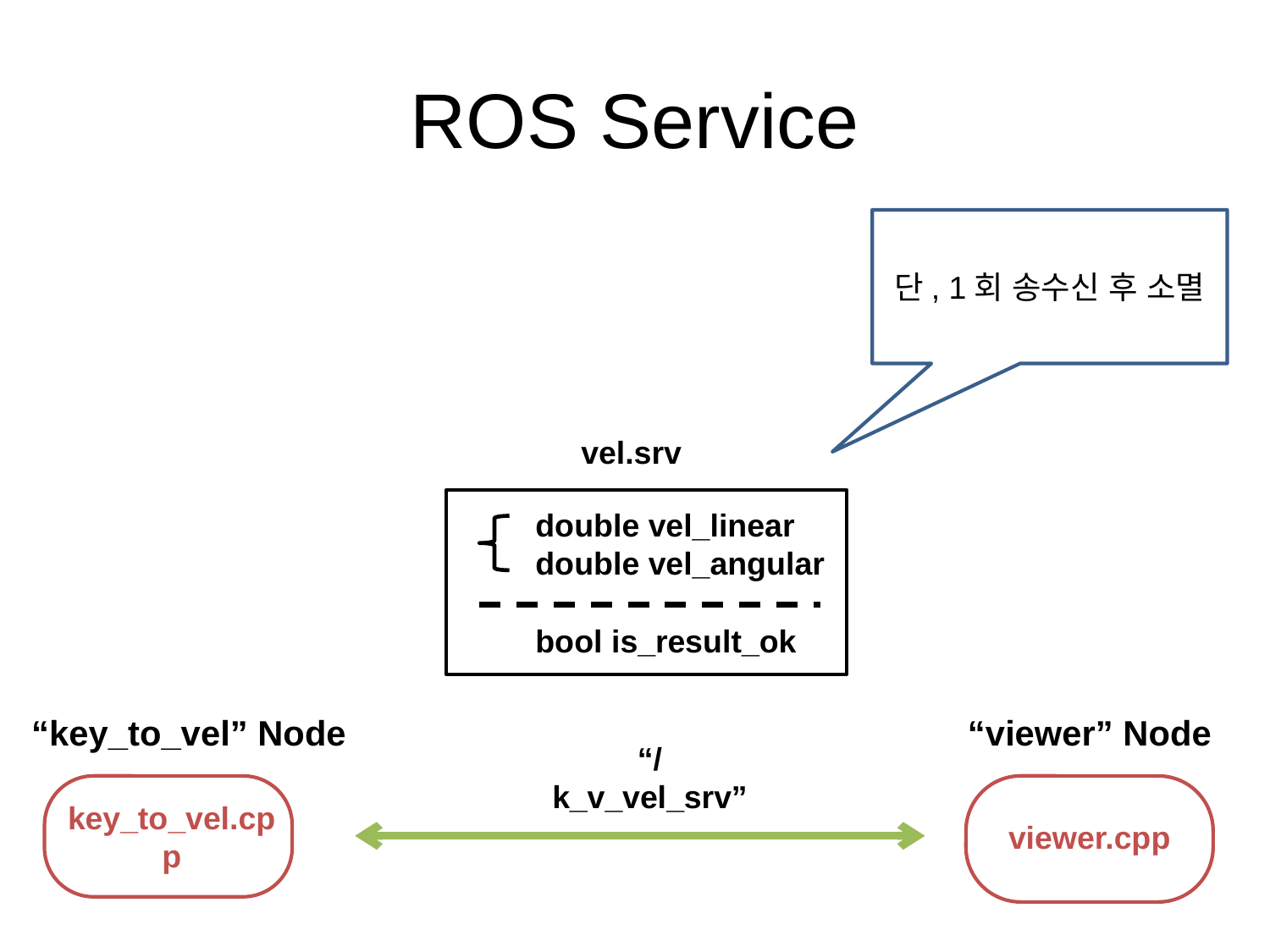

# ROS Service
단, 1회 송수신 후 소멸
vel.srv

double vel_linear
double vel_angular

bool is_result_ok
“key_to_vel” Node
“viewer” Node
“/k_v_vel_srv”

key_to_vel.cpp
viewer.cpp